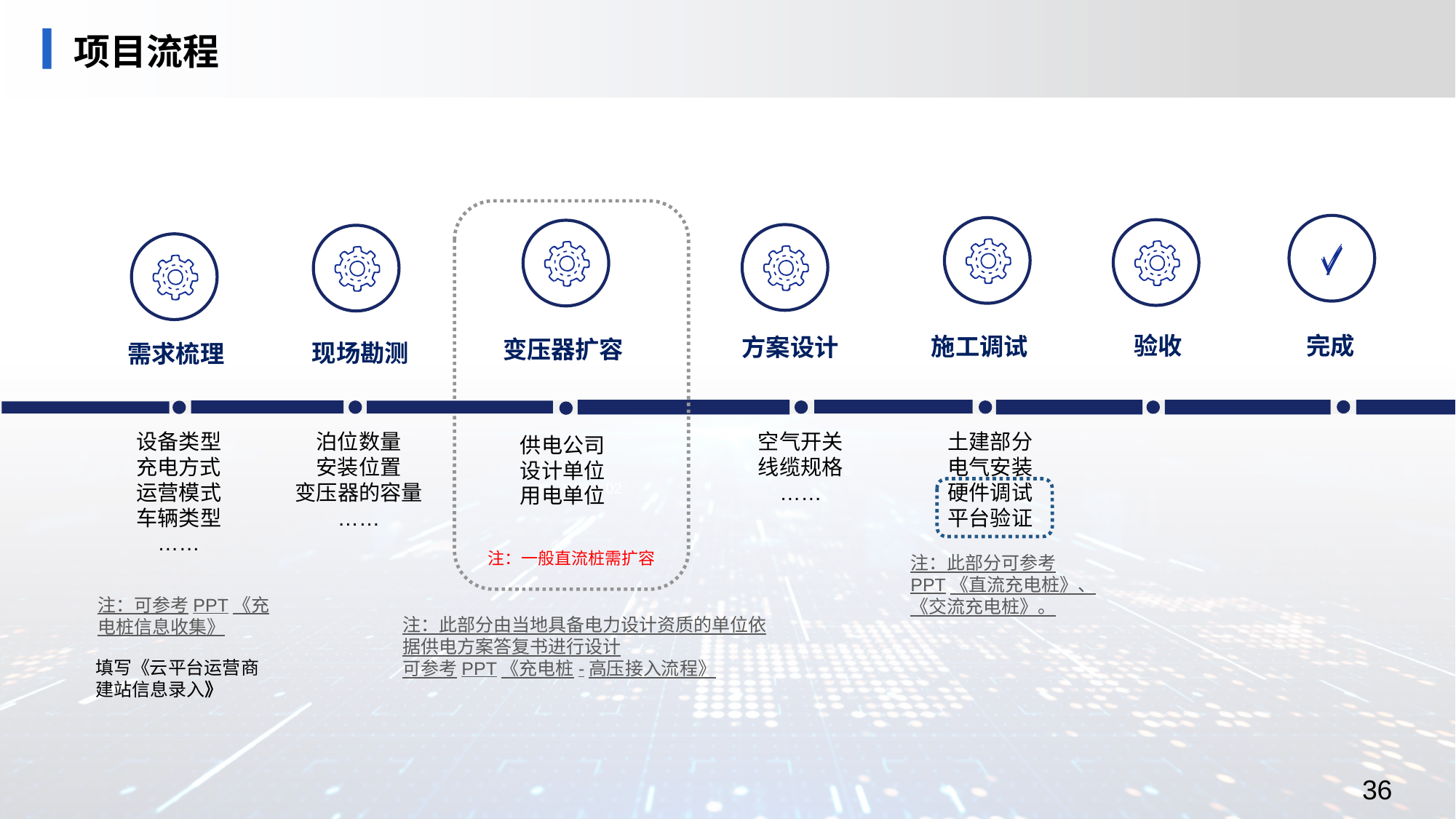

# 项目流程

验收
完成
施工调试
方案设计
变压器扩容
现场勘测
需求梳理

设备类型
充电方式
运营模式
车辆类型
……
泊位数量
安装位置
变压器的容量
……
空气开关
线缆规格
……
土建部分
电气安装
硬件调试
平台验证
供电公司
设计单位
用电单位
Week 02

注：一般直流桩需扩容
注：此部分可参考PPT《直流充电桩》、《交流充电桩》。
注：可参考PPT《充电桩信息收集》
注：此部分由当地具备电力设计资质的单位依据供电方案答复书进行设计
可参考PPT《充电桩-高压接入流程》
填写《云平台运营商建站信息录入》